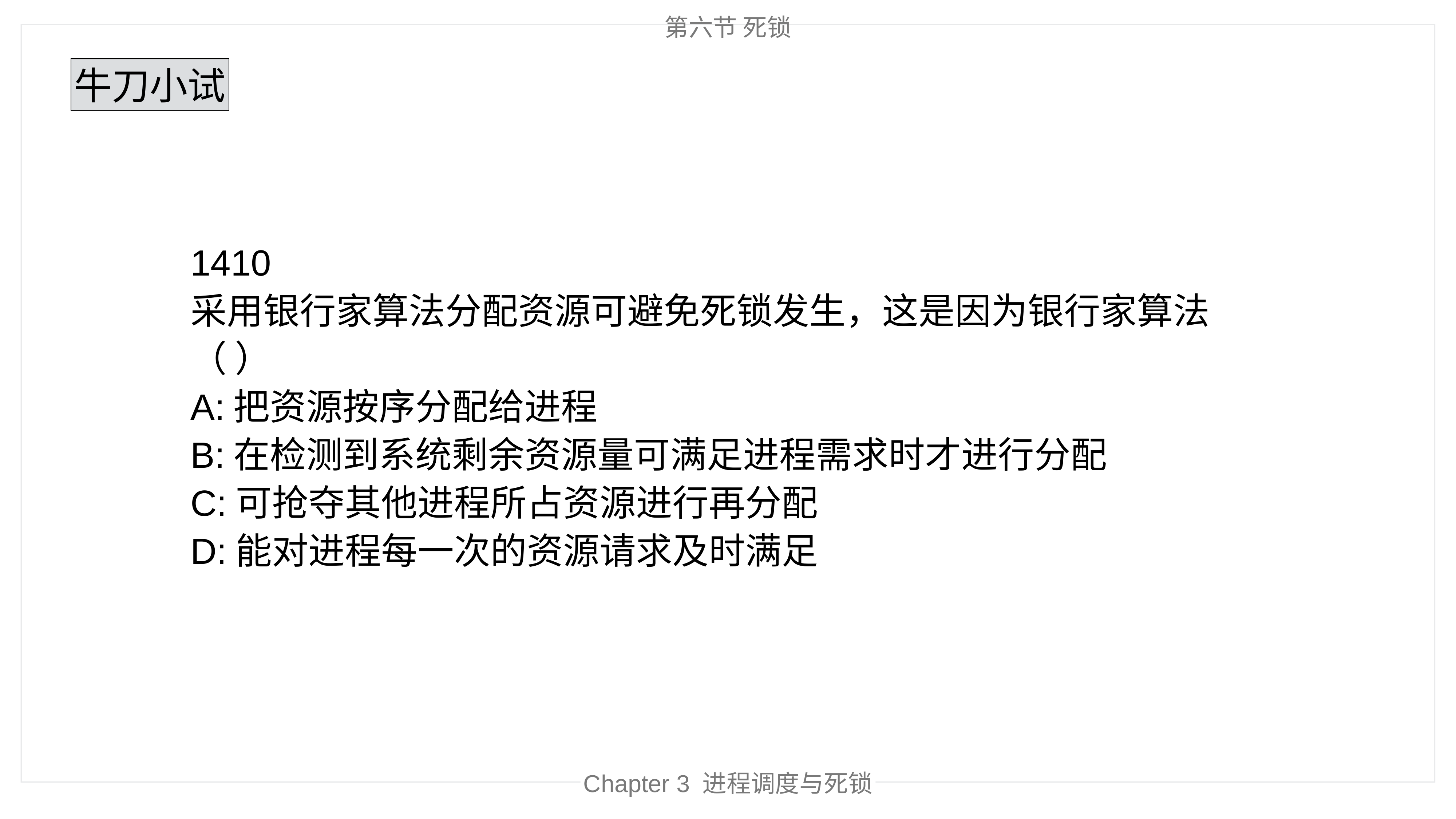

第六节 死锁
牛刀小试
1410
采用银行家算法分配资源可避免死锁发生，这是因为银行家算法（ ）
A:把资源按序分配给进程
B:在检测到系统剩余资源量可满足进程需求时才进行分配
C:可抢夺其他进程所占资源进行再分配
D:能对进程每一次的资源请求及时满足
Chapter 3 进程调度与死锁